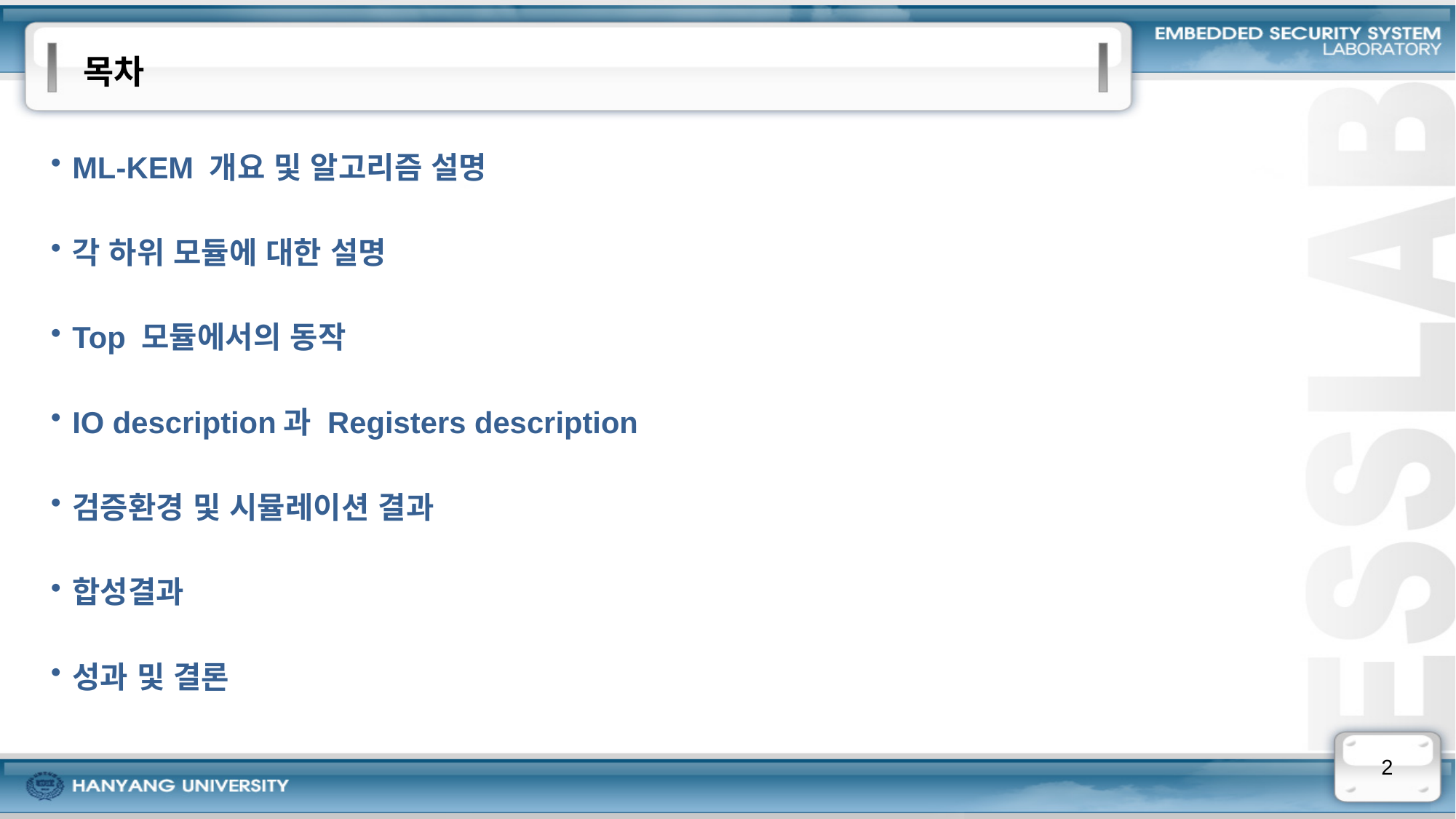

# 목차
ML-KEM 개요 및 알고리즘 설명

각 하위 모듈에 대한 설명

Top 모듈에서의 동작

IO description과 Registers description

검증환경 및 시뮬레이션 결과

합성결과

성과 및 결론
2